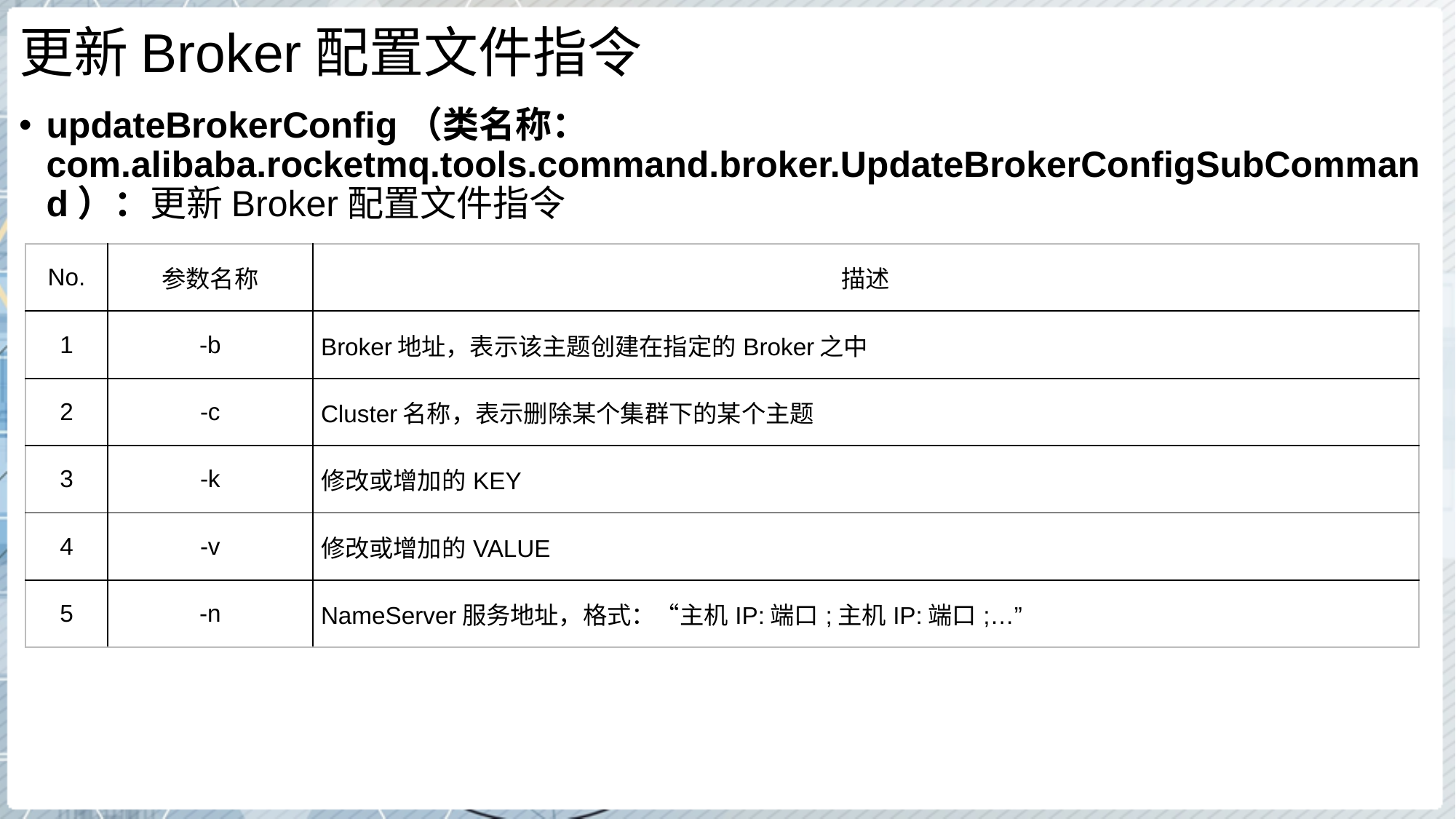

# 更新Broker配置文件指令
updateBrokerConfig（类名称：com.alibaba.rocketmq.tools.command.broker.UpdateBrokerConfigSubCommand）：更新Broker配置文件指令
| No. | 参数名称 | 描述 |
| --- | --- | --- |
| 1 | -b | Broker地址，表示该主题创建在指定的Broker之中 |
| 2 | -c | Cluster名称，表示删除某个集群下的某个主题 |
| 3 | -k | 修改或增加的KEY |
| 4 | -v | 修改或增加的VALUE |
| 5 | -n | NameServer服务地址，格式：“主机IP:端口;主机IP:端口;…” |